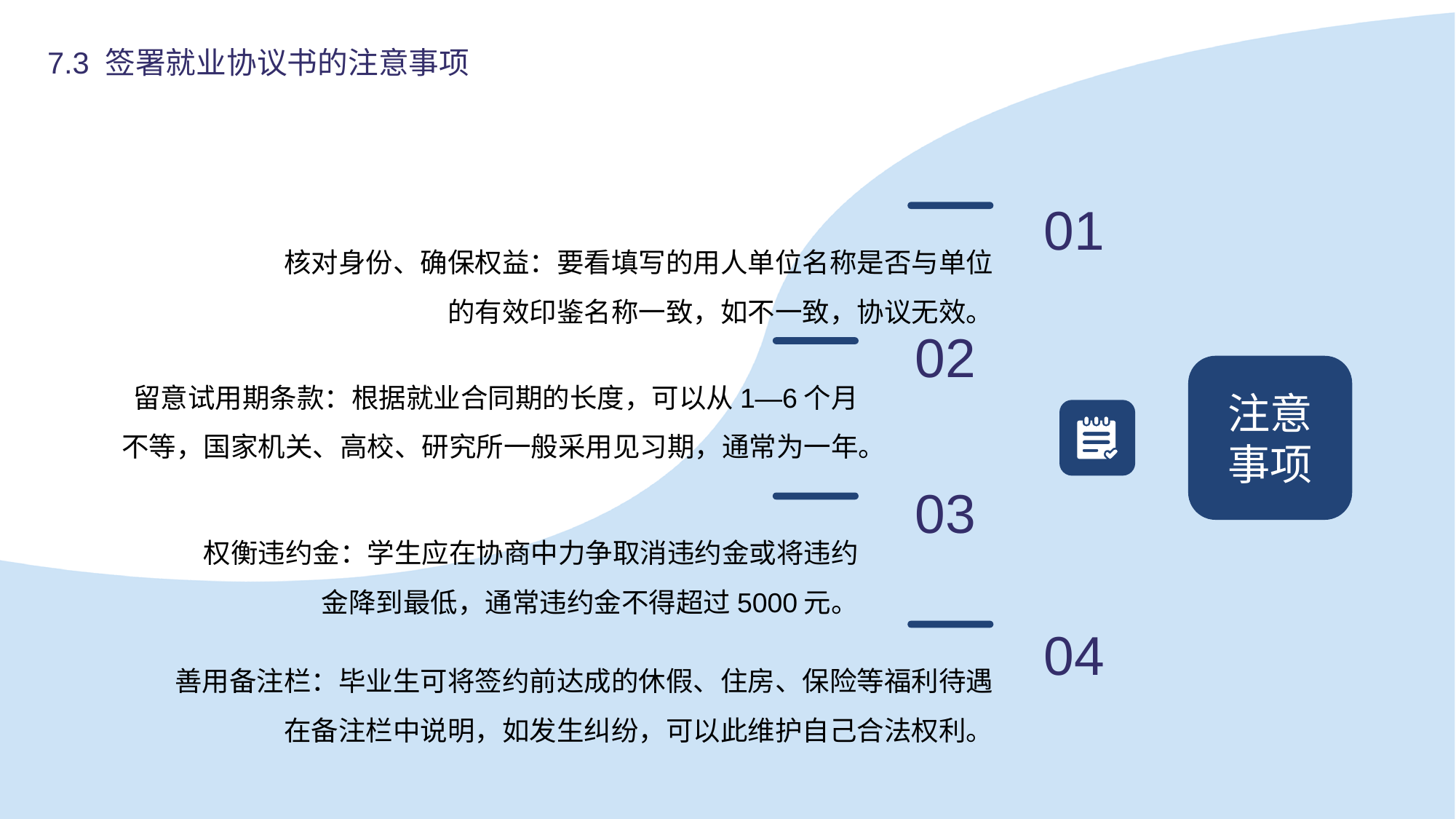

7.3 签署就业协议书的注意事项
01

核对身份、确保权益：要看填写的用人单位名称是否与单位的有效印鉴名称一致，如不一致，协议无效。
02

留意试用期条款：根据就业合同期的长度，可以从1―6个月不等，国家机关、高校、研究所一般采用见习期，通常为一年。
注意事项

03

权衡违约金：学生应在协商中力争取消违约金或将违约金降到最低，通常违约金不得超过5000元。

善用备注栏：毕业生可将签约前达成的休假、住房、保险等福利待遇在备注栏中说明，如发生纠纷，可以此维护自己合法权利。
04